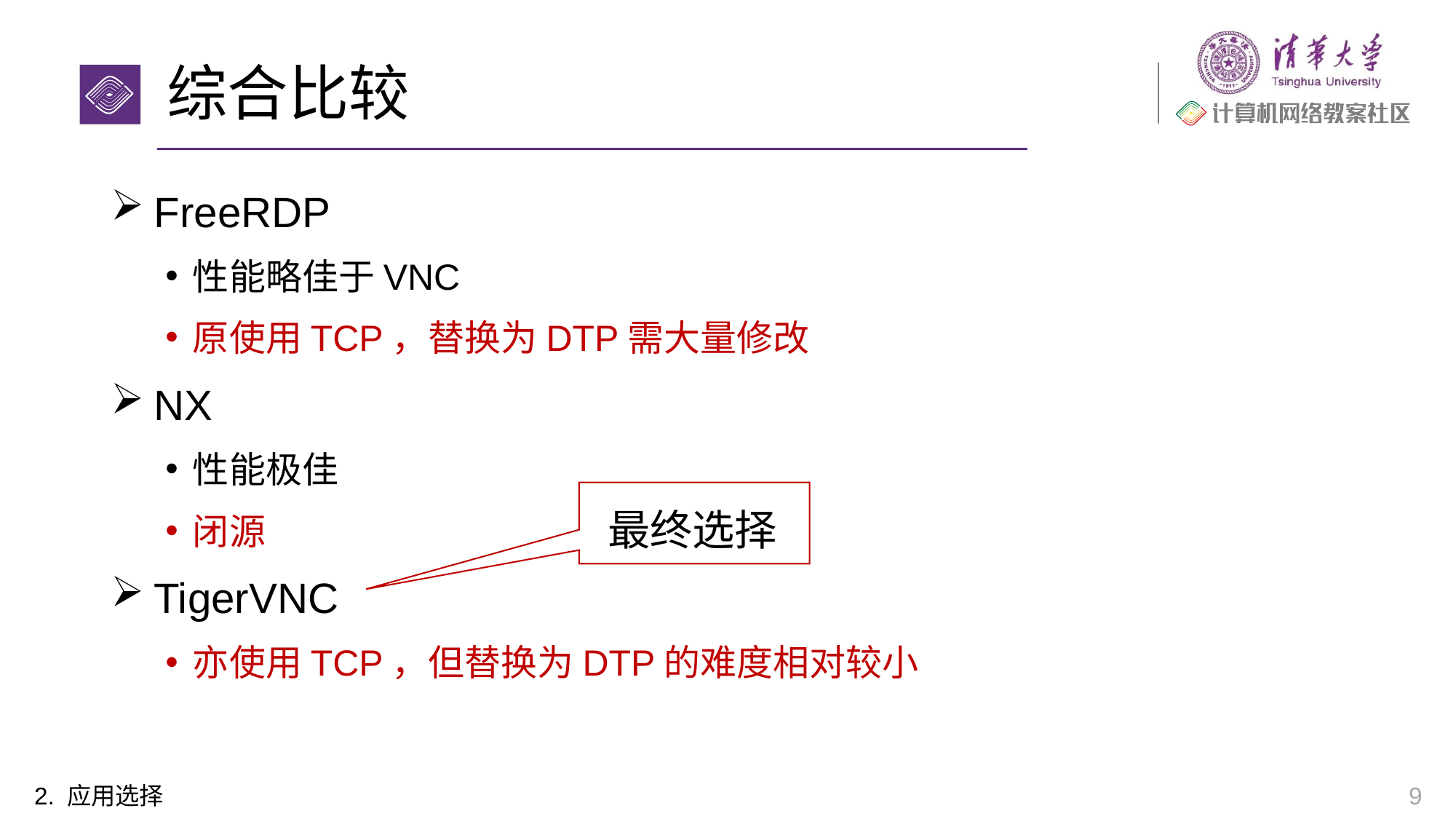

# 综合比较
FreeRDP
性能略佳于VNC
原使用TCP，替换为DTP需大量修改
NX
性能极佳
闭源
TigerVNC
亦使用TCP，但替换为DTP的难度相对较小
最终选择

2. 应用选择
9